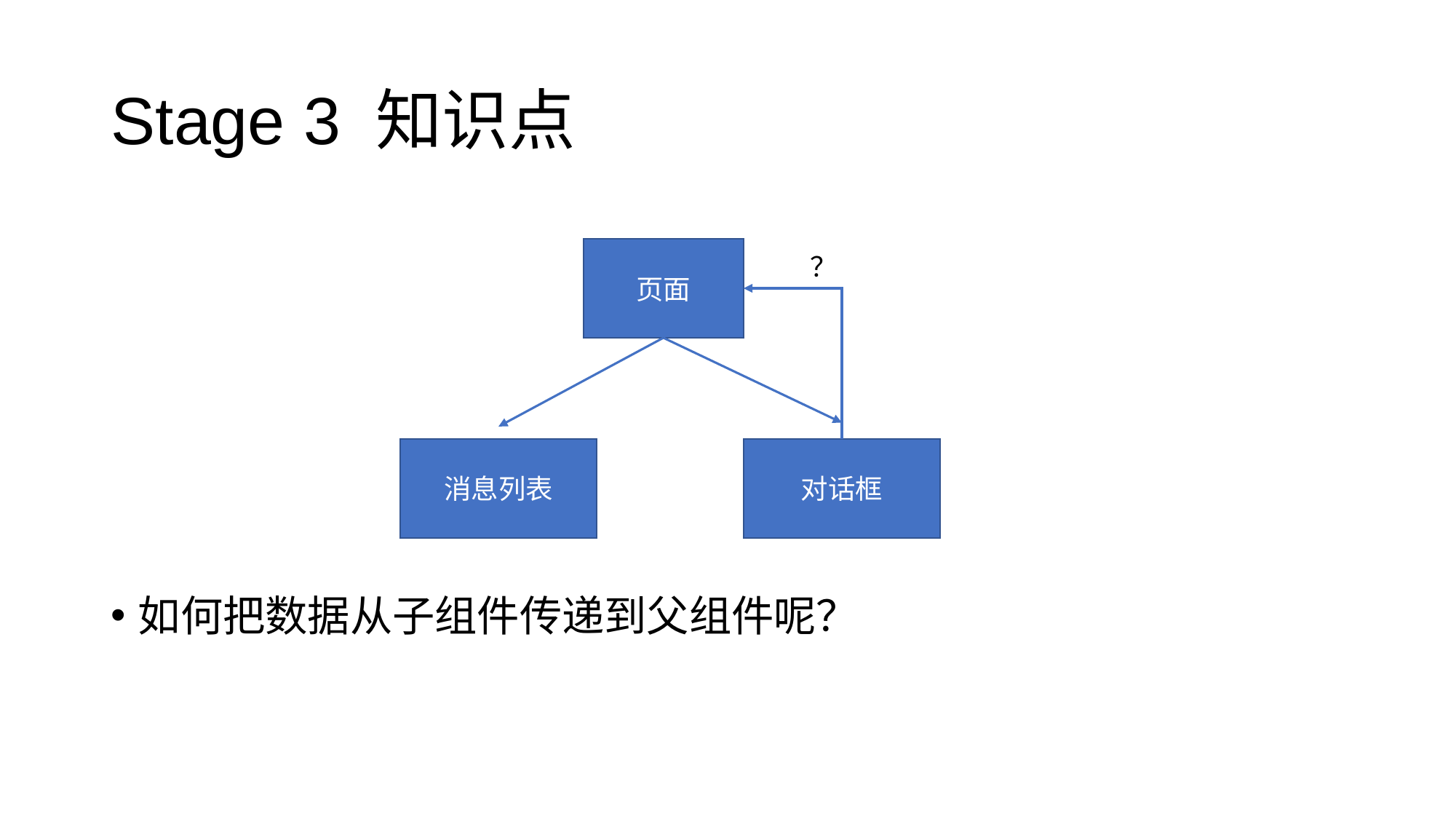

# Stage 3 知识点

如何把数据从子组件传递到父组件呢？
页面
？
消息列表
对话框